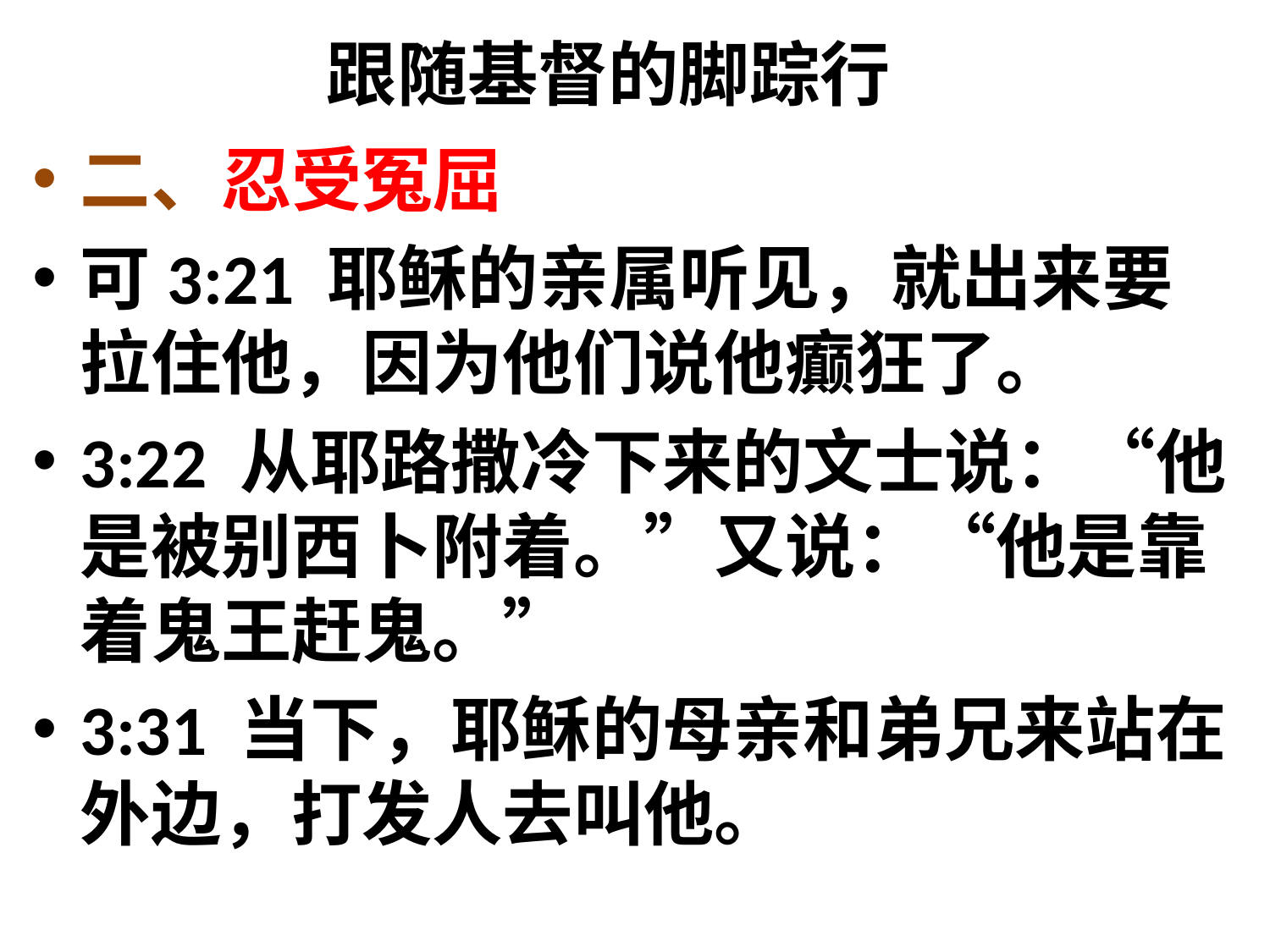

# 跟随基督的脚踪行
二、忍受冤屈
可3:21 耶稣的亲属听见，就出来要拉住他，因为他们说他癫狂了。
3:22 从耶路撒冷下来的文士说：“他是被别西卜附着。”又说：“他是靠着鬼王赶鬼。”
3:31 当下，耶稣的母亲和弟兄来站在外边，打发人去叫他。